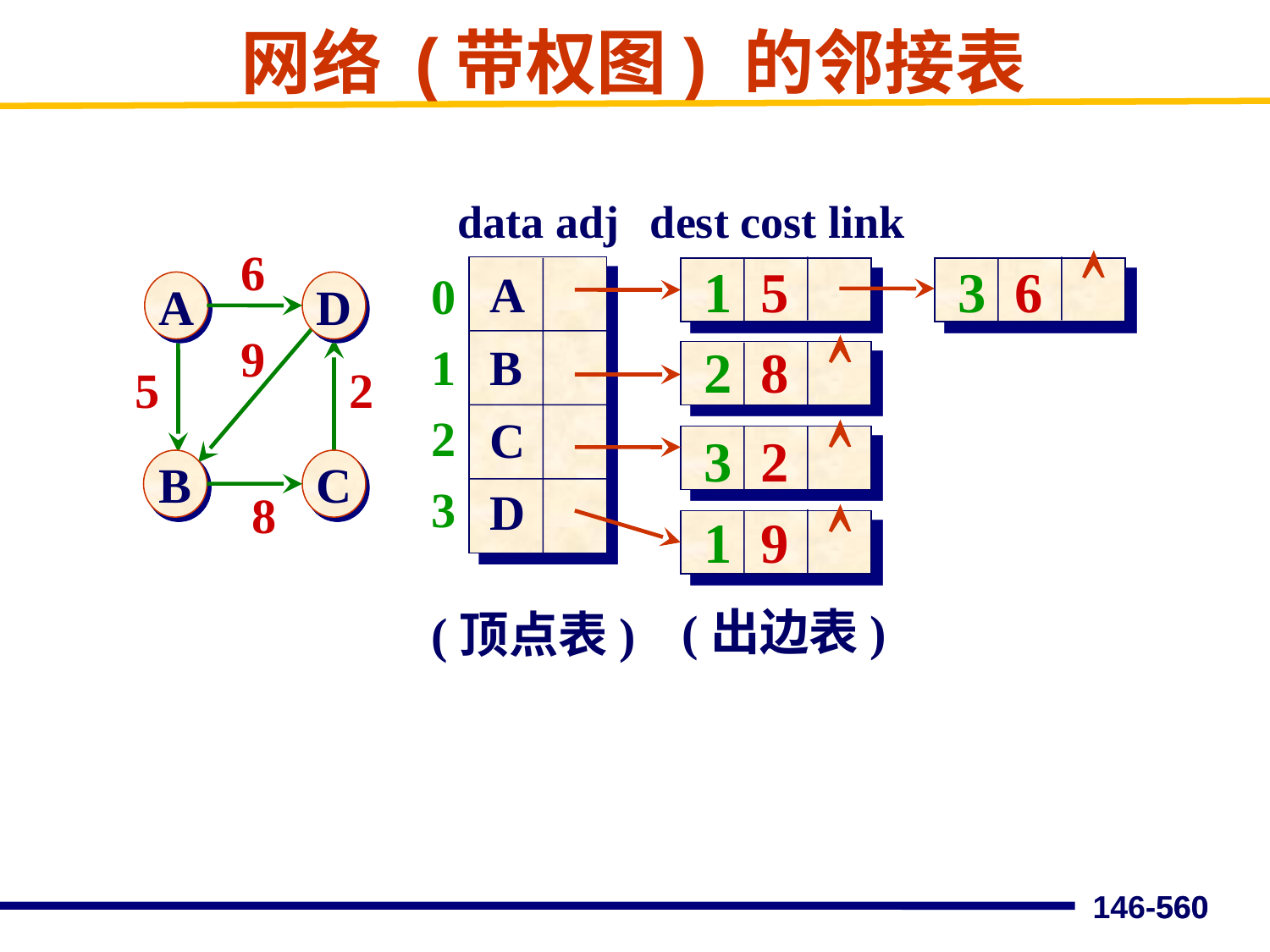

# 网络 (带权图) 的邻接表
data adj
dest cost link
6
A
D

B
C

9
5
2
8
∧
0
1
2
3
1  5
3  6
A
B
C
D

∧

2  8

∧
3  2

∧
1  9

(出边表)
(顶点表)
560
146-560